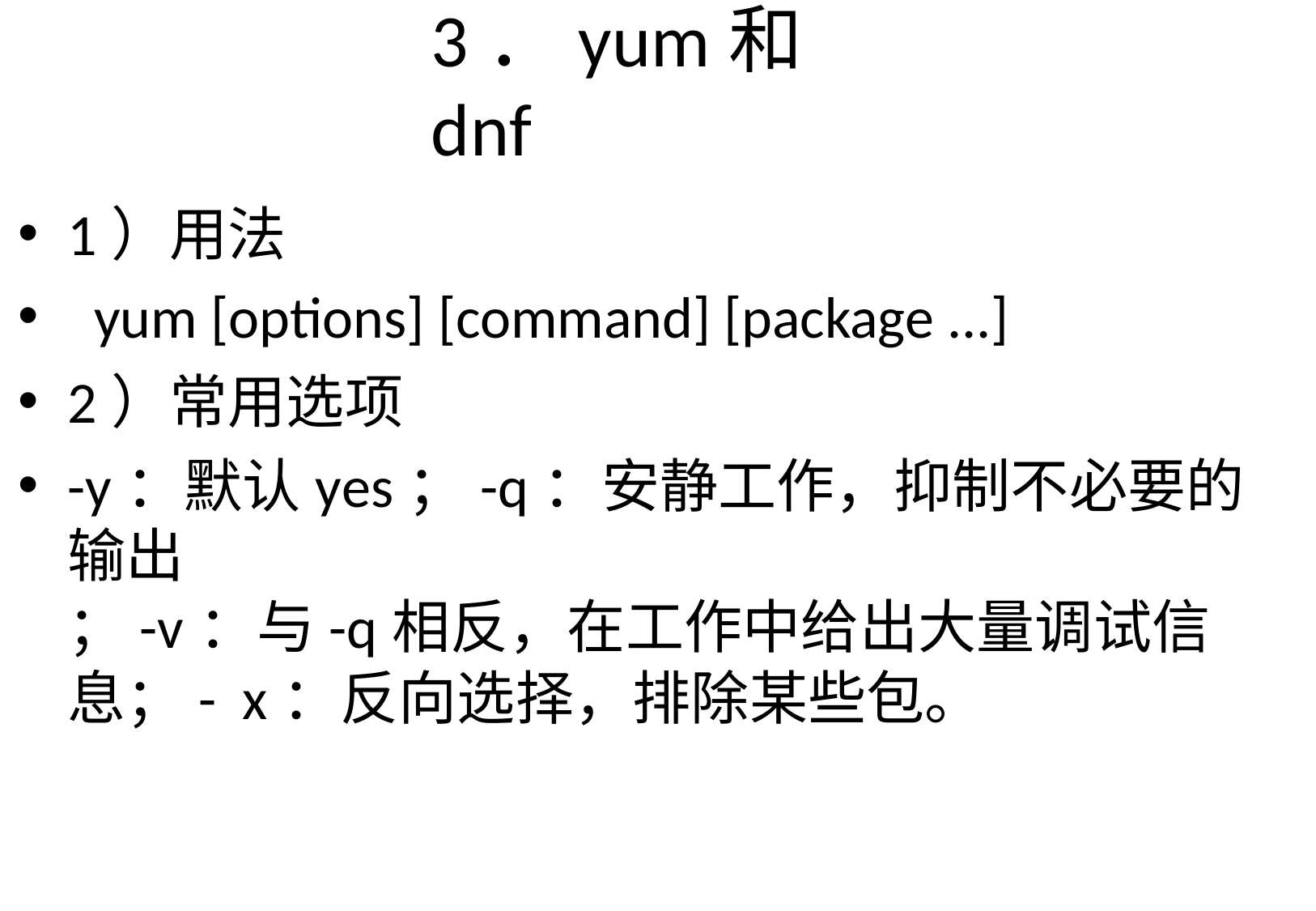

# 3．yum和dnf
1）用法
yum [options] [command] [package ...]
2）常用选项
-y：默认yes；-q：安静工作，抑制不必要的输出
；-v：与-q相反，在工作中给出大量调试信息；-  x：反向选择，排除某些包。